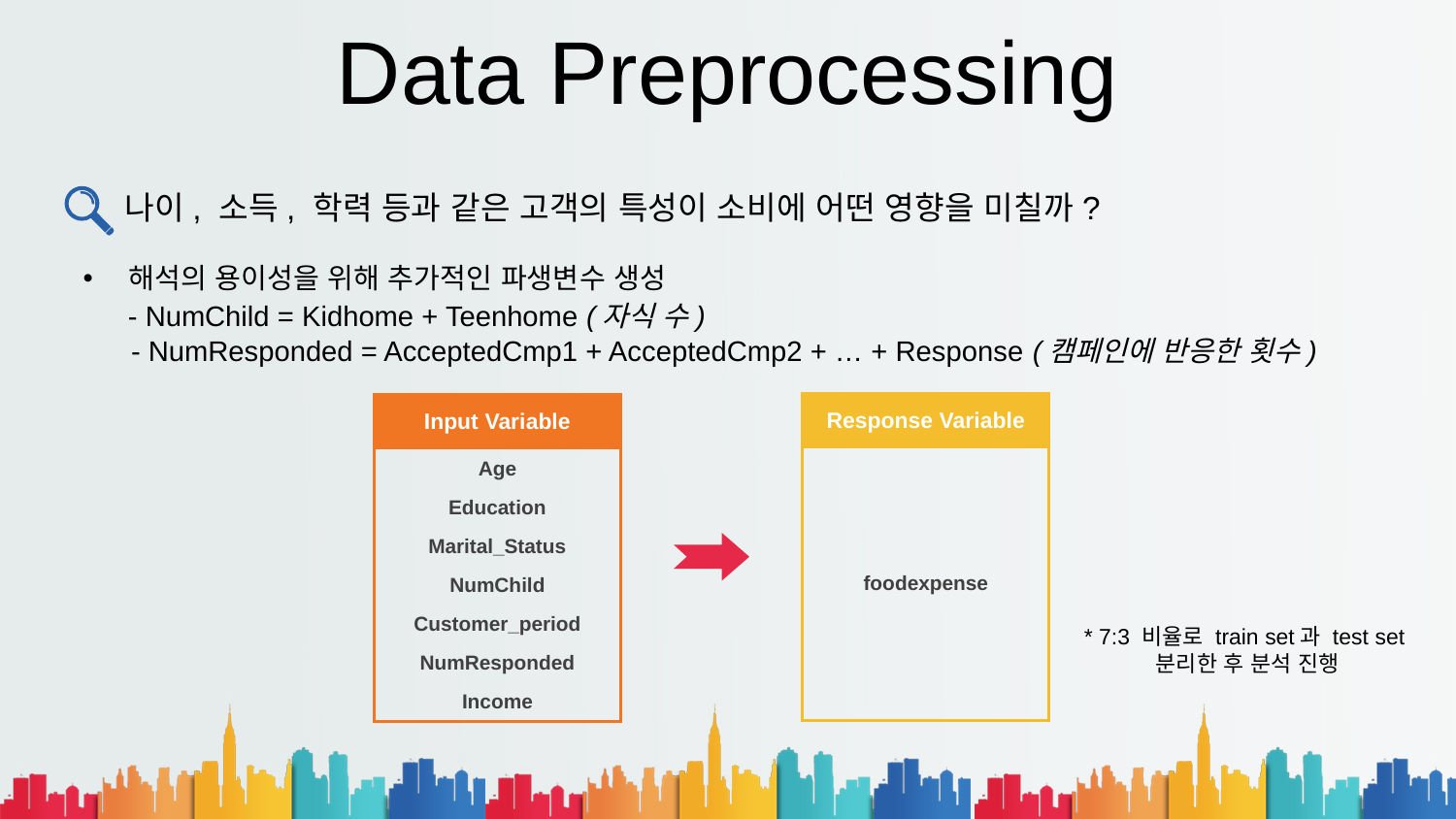

Data Preprocessing
나이, 소득, 학력 등과 같은 고객의 특성이 소비에 어떤 영향을 미칠까?

해석의 용이성을 위해 추가적인 파생변수 생성
     - NumChild = Kidhome + Teenhome (자식 수)
      - NumResponded = AcceptedCmp1 + AcceptedCmp2 + … + Response (캠페인에 반응한 횟수)
| Response Variable |
| --- |
| foodexpense |
| Input Variable |
| --- |
| Age |
| Education |
| Marital\_Status |
| NumChild |
| Customer\_period |
| NumResponded |
| Income |

* 7:3 비율로 train set과 test set
분리한 후 분석 진행